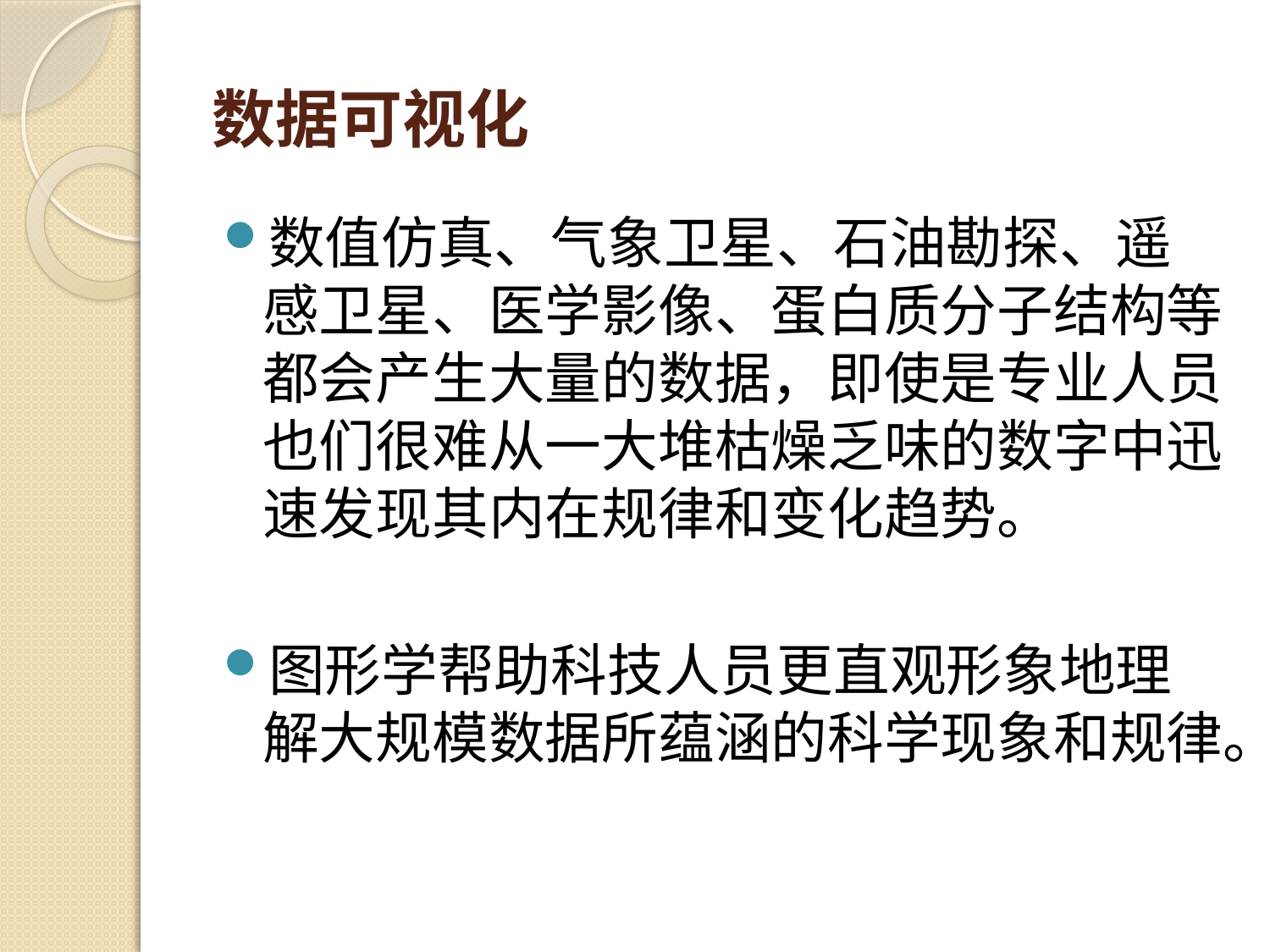

# 数据可视化
数值仿真、气象卫星、石油勘探、遥感卫星、医学影像、蛋白质分子结构等都会产生大量的数据，即使是专业人员也们很难从一大堆枯燥乏味的数字中迅速发现其内在规律和变化趋势。

图形学帮助科技人员更直观形象地理解大规模数据所蕴涵的科学现象和规律。